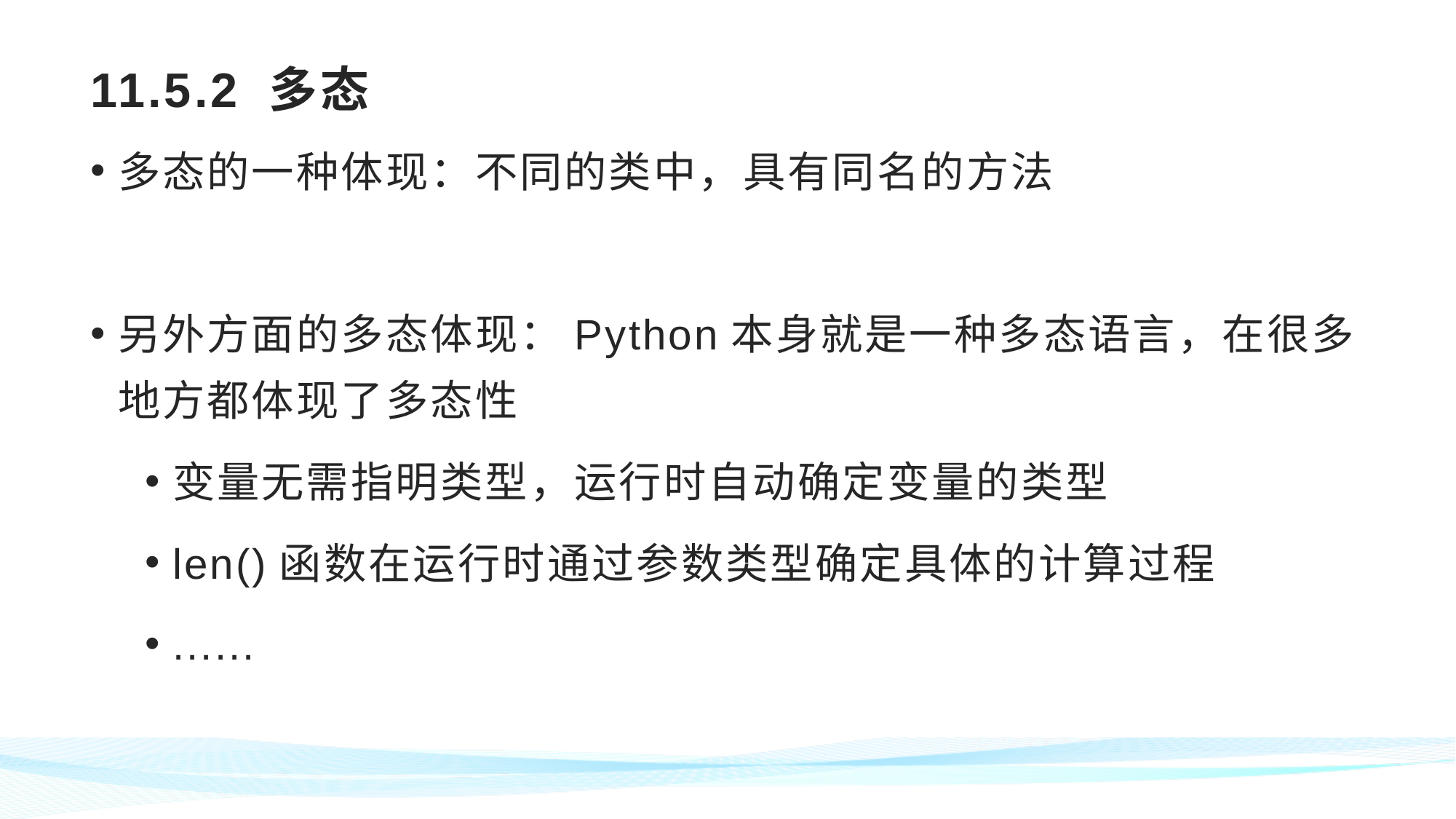

# 11.5.2 多态
多态的一种体现：不同的类中，具有同名的方法

另外方面的多态体现：Python本身就是一种多态语言，在很多地方都体现了多态性
变量无需指明类型，运行时自动确定变量的类型
len()函数在运行时通过参数类型确定具体的计算过程
......